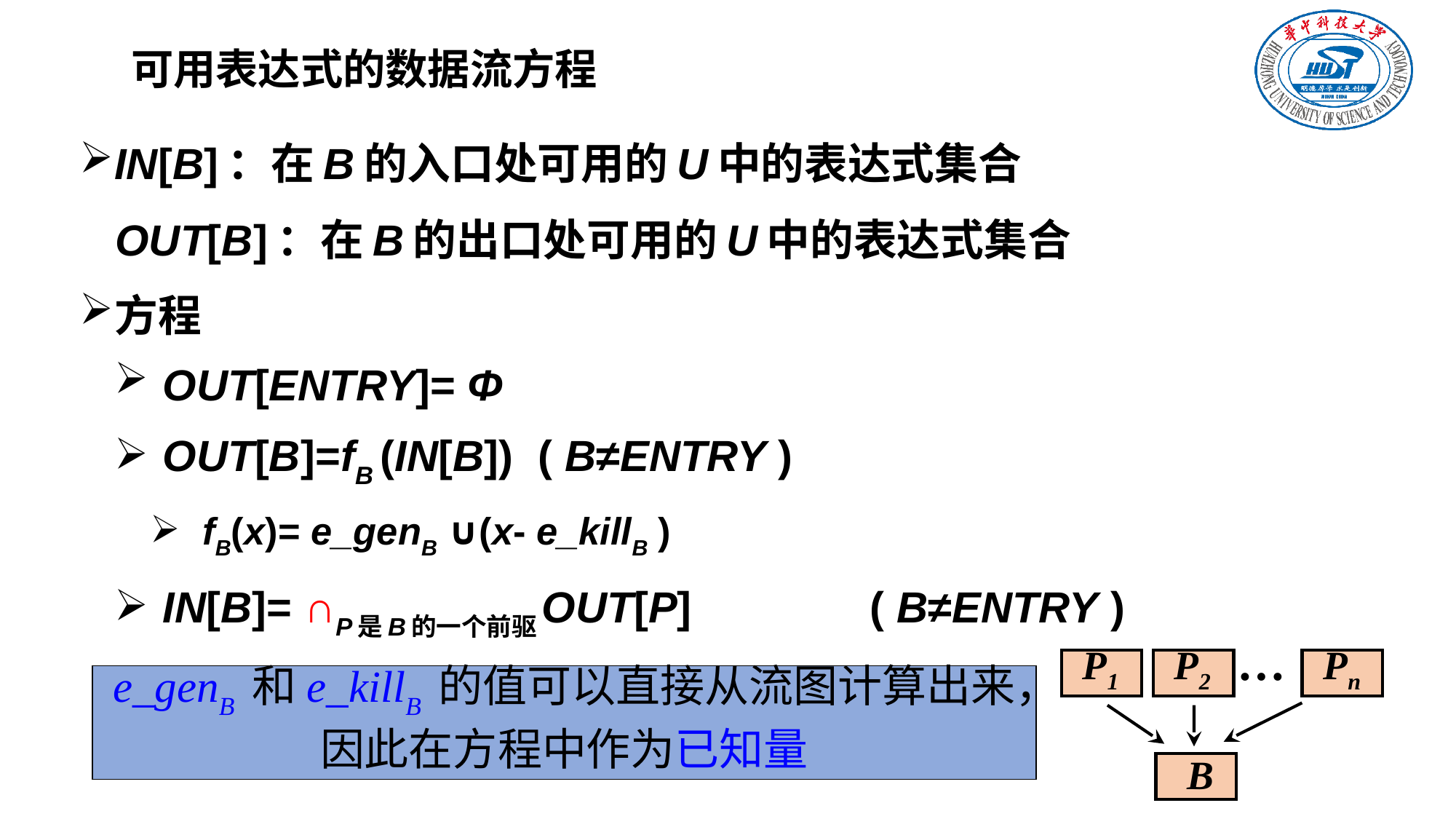

# 可用表达式的数据流方程
IN[B]：在B的入口处可用的U中的表达式集合
   OUT[B]：在B的出口处可用的U中的表达式集合
方程
OUT[ENTRY]= Φ
OUT[B]=fB (IN[B])			( B≠ENTRY )
fB(x)= e_genB ∪(x- e_killB )
IN[B]= ∩P是B的一个前驱OUT[P]	            ( B≠ENTRY )

…
 P1
 P2
 Pn

  B
e_genB 和e_killB 的值可以直接从流图计算出来，因此在方程中作为已知量